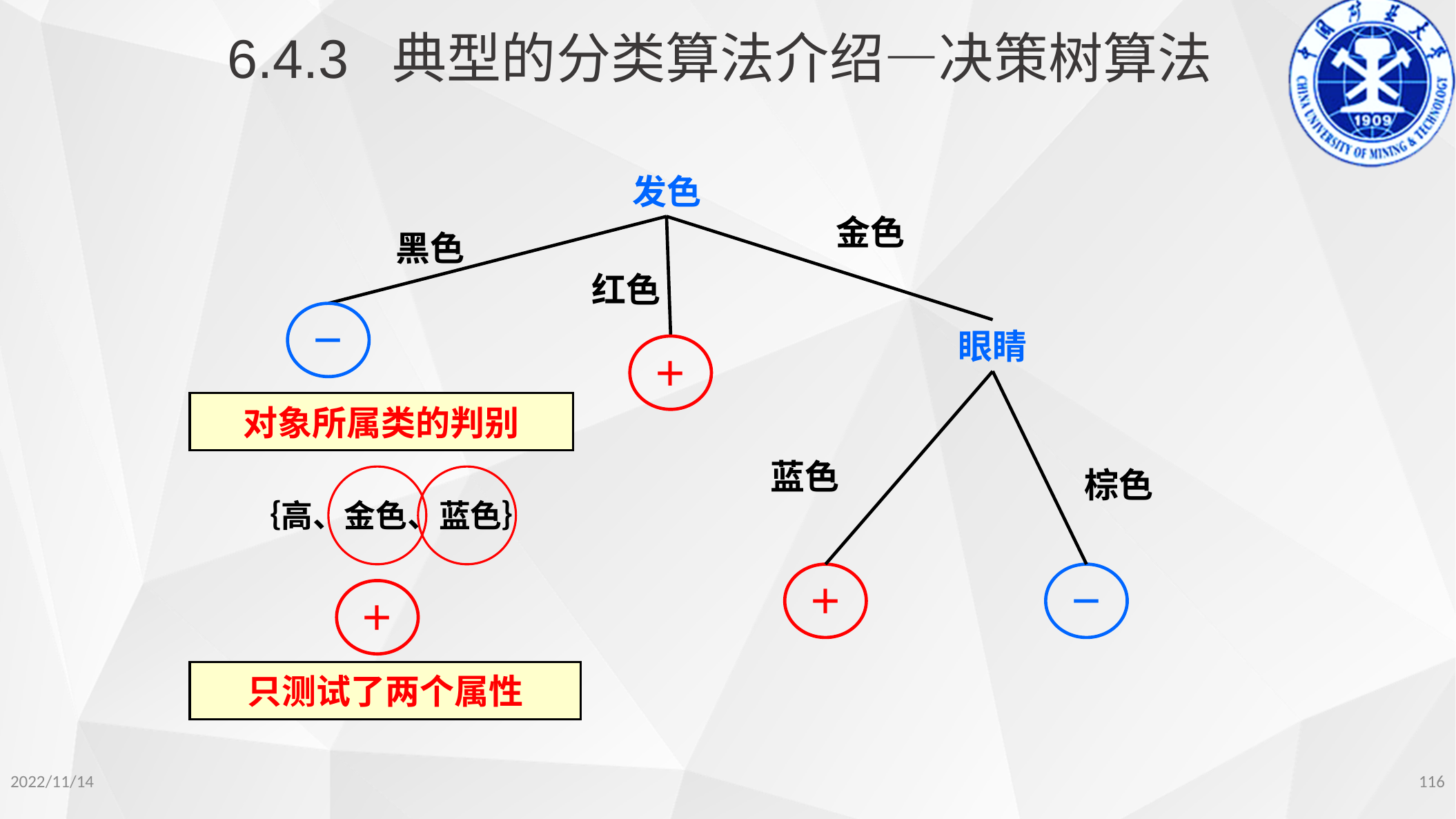

6.4.3  典型的分类算法介绍—决策树算法
发色
金色
黑色
红色
－
眼睛
＋
对象所属类的判别
蓝色
棕色

｛高、金色、蓝色｝
＋
－
＋
只测试了两个属性
116
2022/11/14